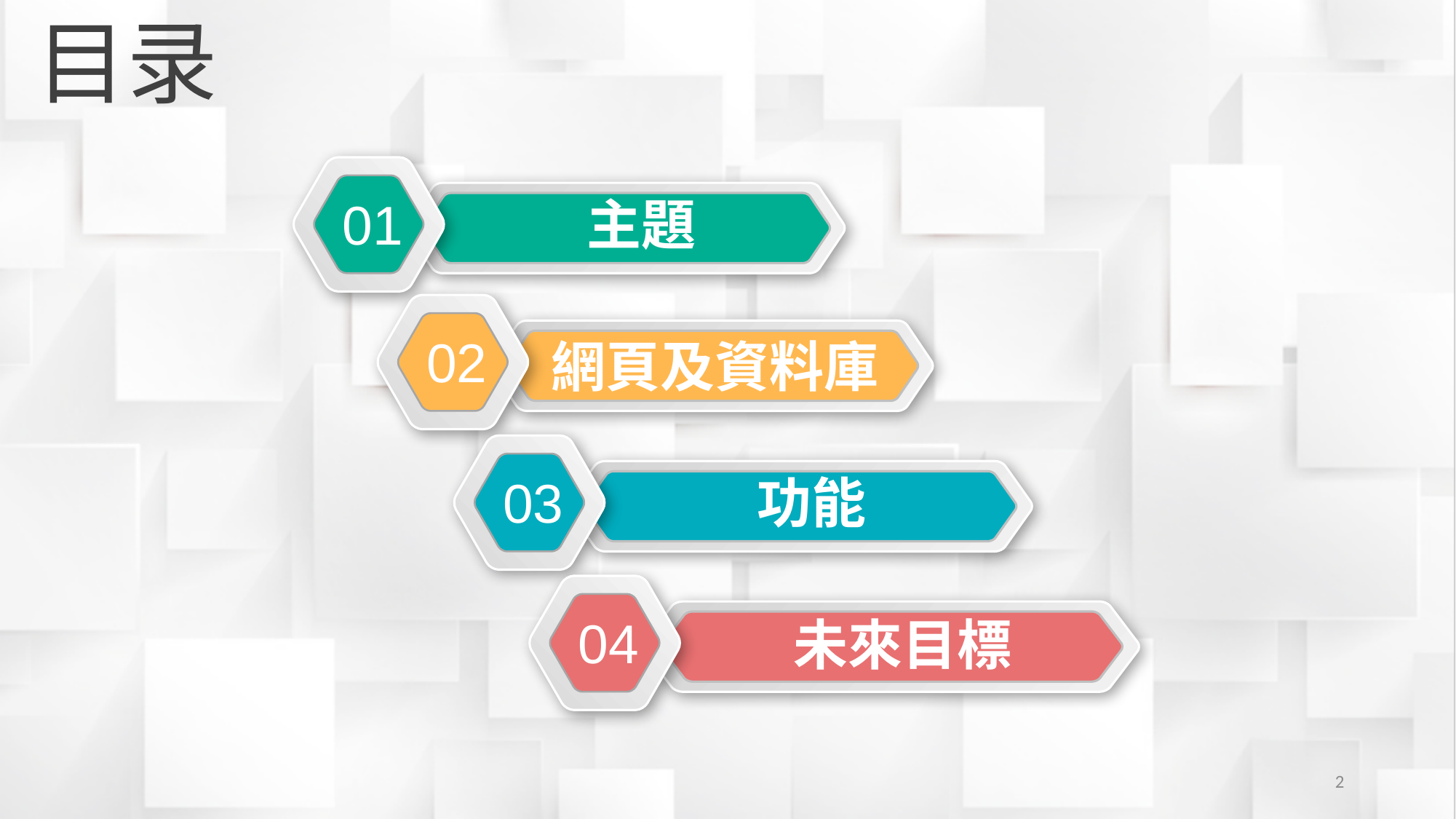

目录

01

主題

02

網頁及資料庫

03

功能

04

未來目標
2